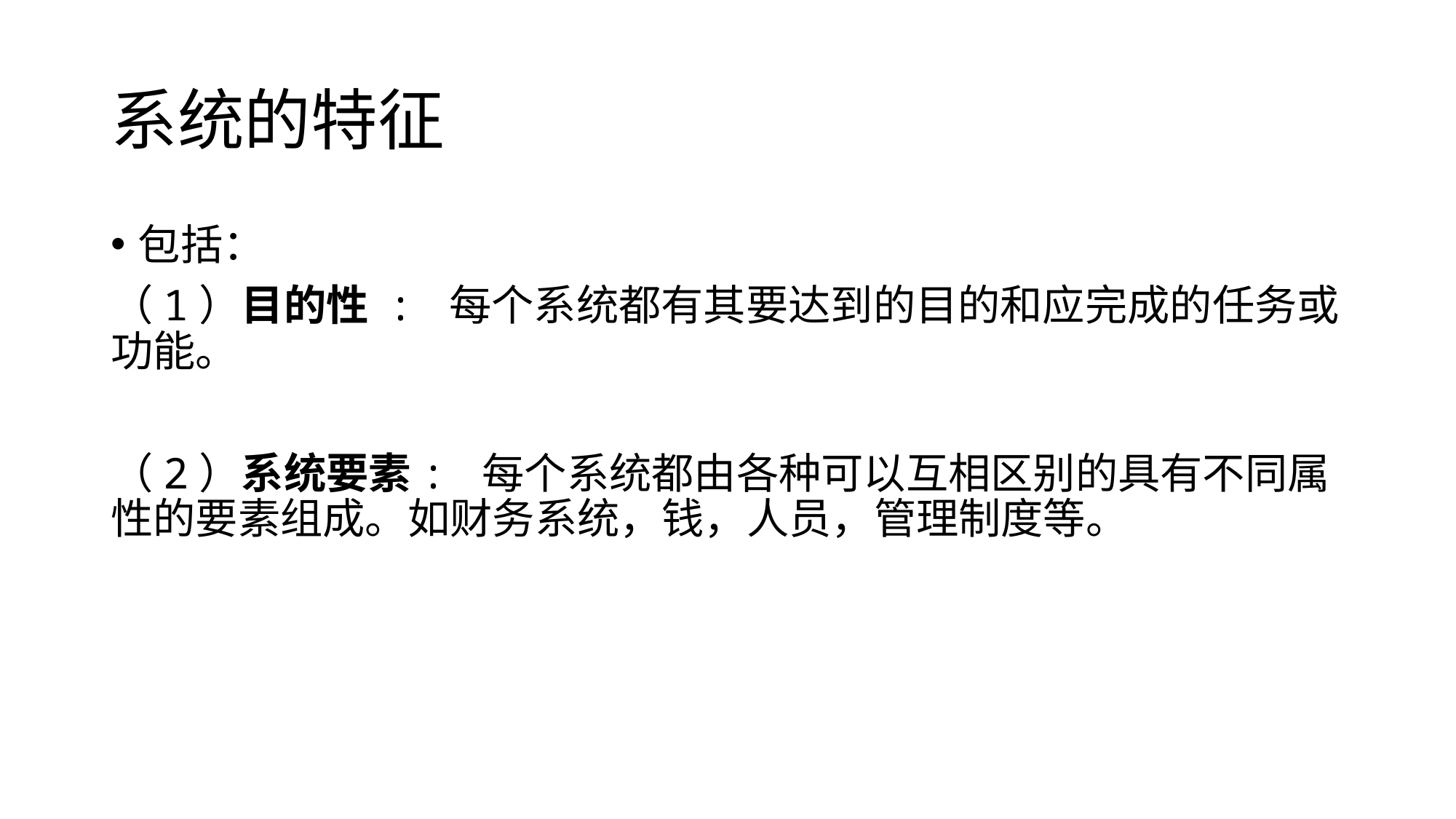

# 系统的特征
包括：
（1）目的性 : 每个系统都有其要达到的目的和应完成的任务或功能。

（2）系统要素: 每个系统都由各种可以互相区别的具有不同属性的要素组成。如财务系统，钱，人员，管理制度等。